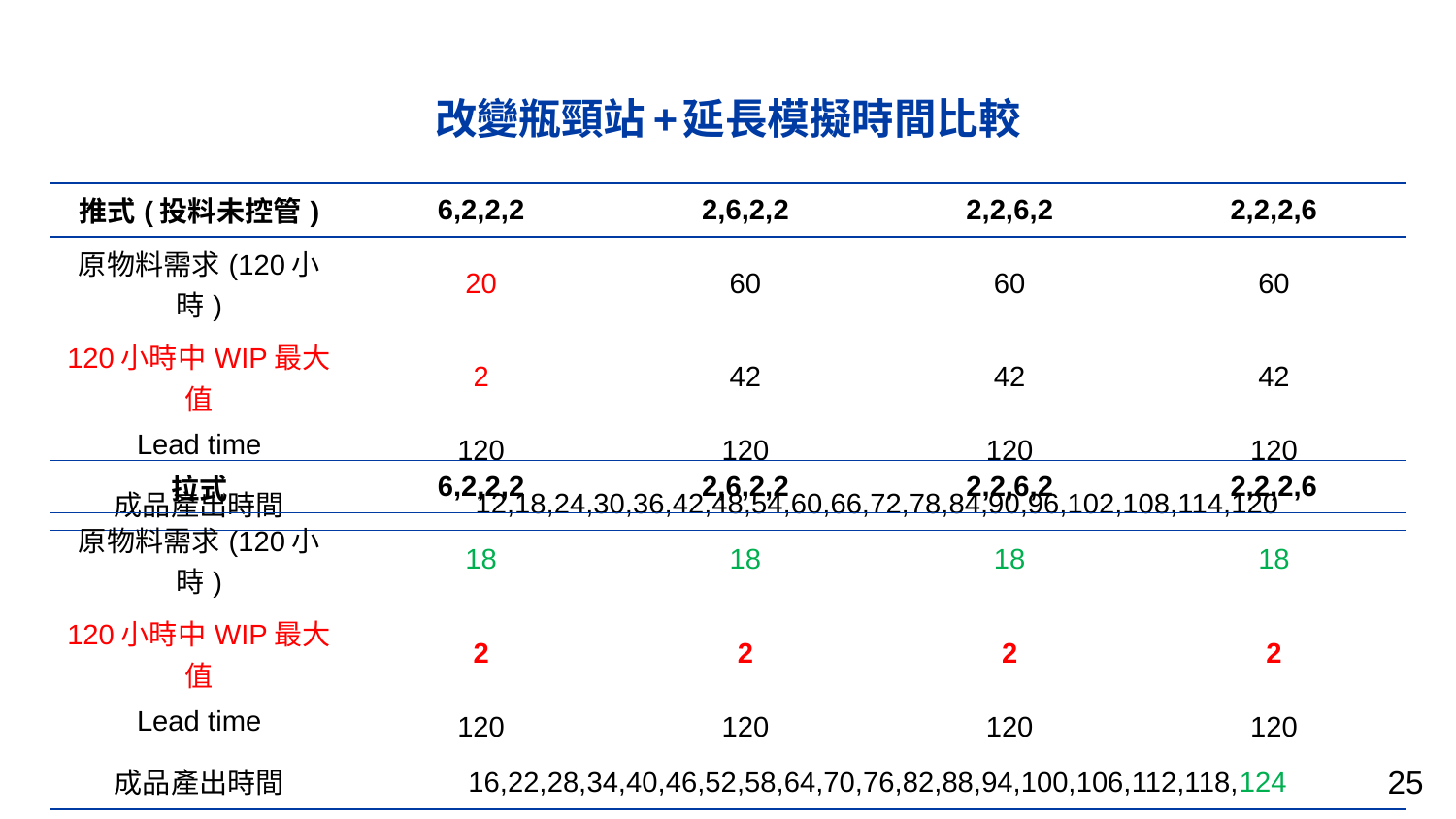

# 改變瓶頸站+延長模擬時間比較
| 推式(投料未控管) | 6,2,2,2 | 2,6,2,2 | 2,2,6,2 | 2,2,2,6 |
| --- | --- | --- | --- | --- |
| 原物料需求(120小時) | 20 | 60 | 60 | 60 |
| 120小時中WIP最大值 | 2 | 42 | 42 | 42 |
| Lead time | 120 | 120 | 120 | 120 |
| 成品產出時間 | 12,18,24,30,36,42,48,54,60,66,72,78,84,90,96,102,108,114,120 |  |  |  |
| 拉式 | 6,2,2,2 | 2,6,2,2 | 2,2,6,2 | 2,2,2,6 |
| --- | --- | --- | --- | --- |
| 原物料需求(120小時) | 18 | 18 | 18 | 18 |
| 120小時中WIP最大值 | 2 | 2 | 2 | 2 |
| Lead time | 120 | 120 | 120 | 120 |
| 成品產出時間 | 16,22,28,34,40,46,52,58,64,70,76,82,88,94,100,106,112,118,124 |  |  |  |